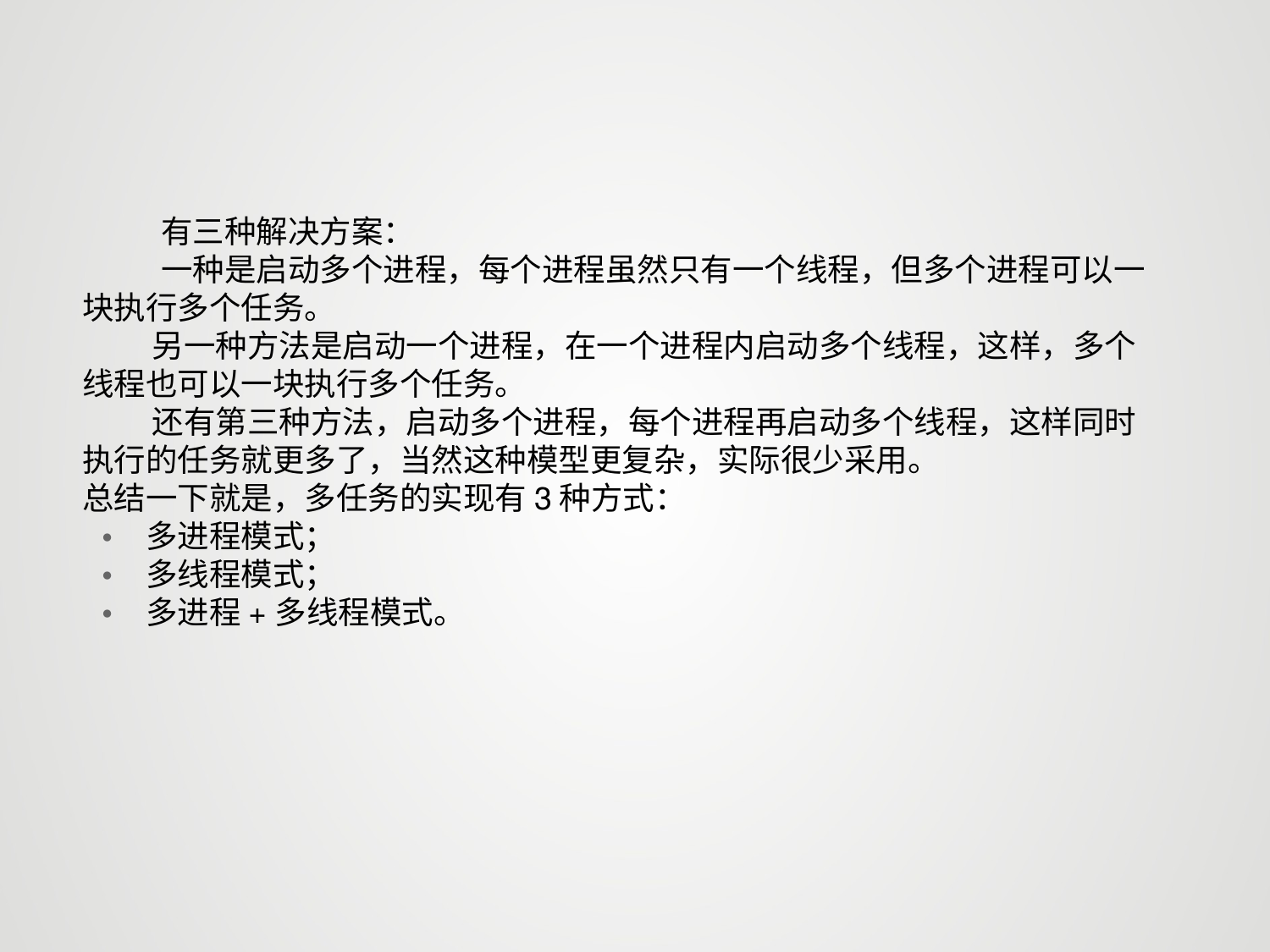

有三种解决方案：
        一种是启动多个进程，每个进程虽然只有一个线程，但多个进程可以一块执行多个任务。
       另一种方法是启动一个进程，在一个进程内启动多个线程，这样，多个线程也可以一块执行多个任务。
       还有第三种方法，启动多个进程，每个进程再启动多个线程，这样同时执行的任务就更多了，当然这种模型更复杂，实际很少采用。
总结一下就是，多任务的实现有3种方式：
多进程模式；
多线程模式；
多进程+多线程模式。